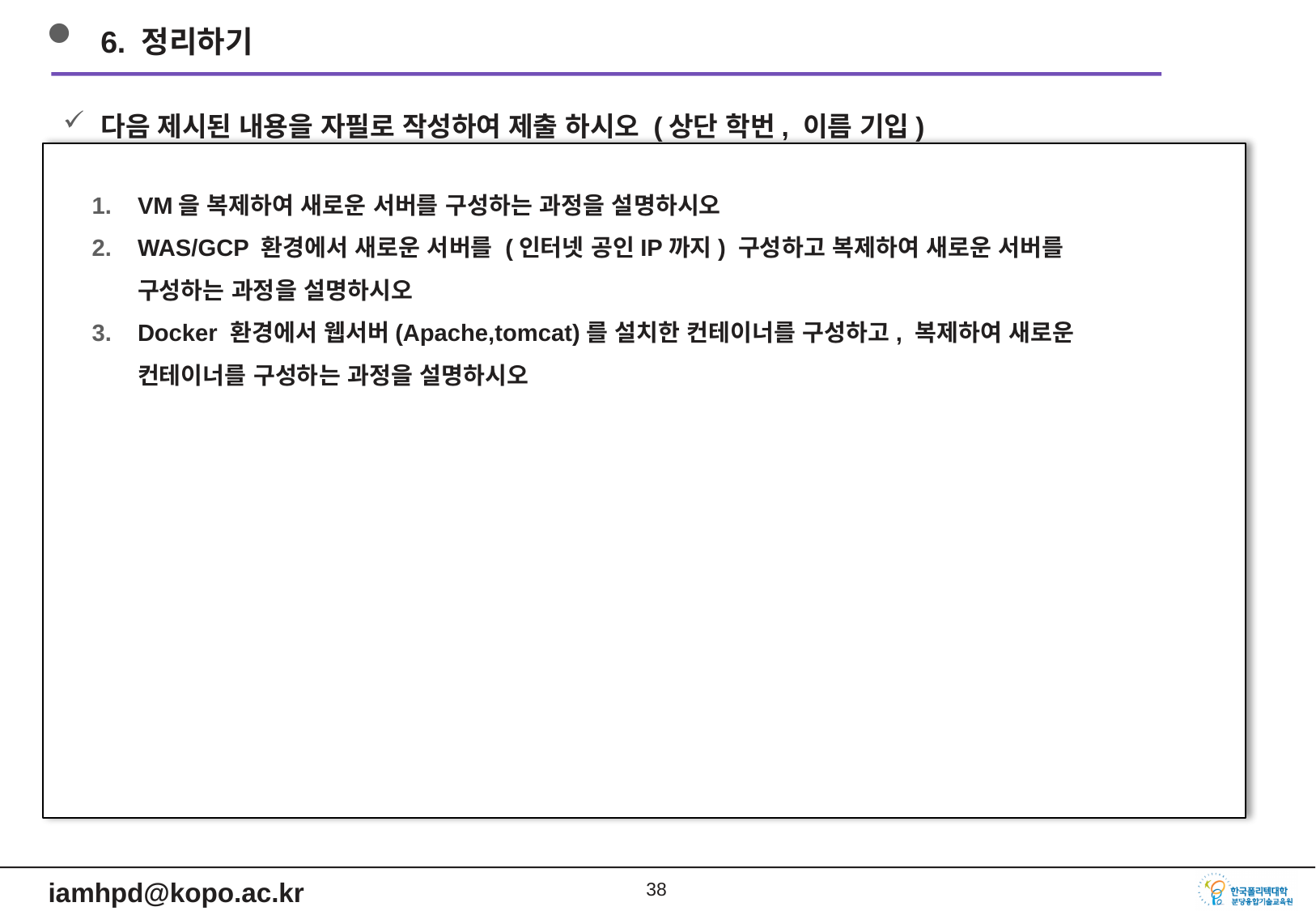

6. 정리하기
다음 제시된 내용을 자필로 작성하여 제출 하시오 (상단 학번, 이름 기입)

VM을 복제하여 새로운 서버를 구성하는 과정을 설명하시오
WAS/GCP 환경에서 새로운 서버를 (인터넷 공인IP까지) 구성하고 복제하여 새로운 서버를 구성하는 과정을 설명하시오
Docker 환경에서 웹서버(Apache,tomcat)를 설치한 컨테이너를 구성하고, 복제하여 새로운 컨테이너를 구성하는 과정을 설명하시오
38